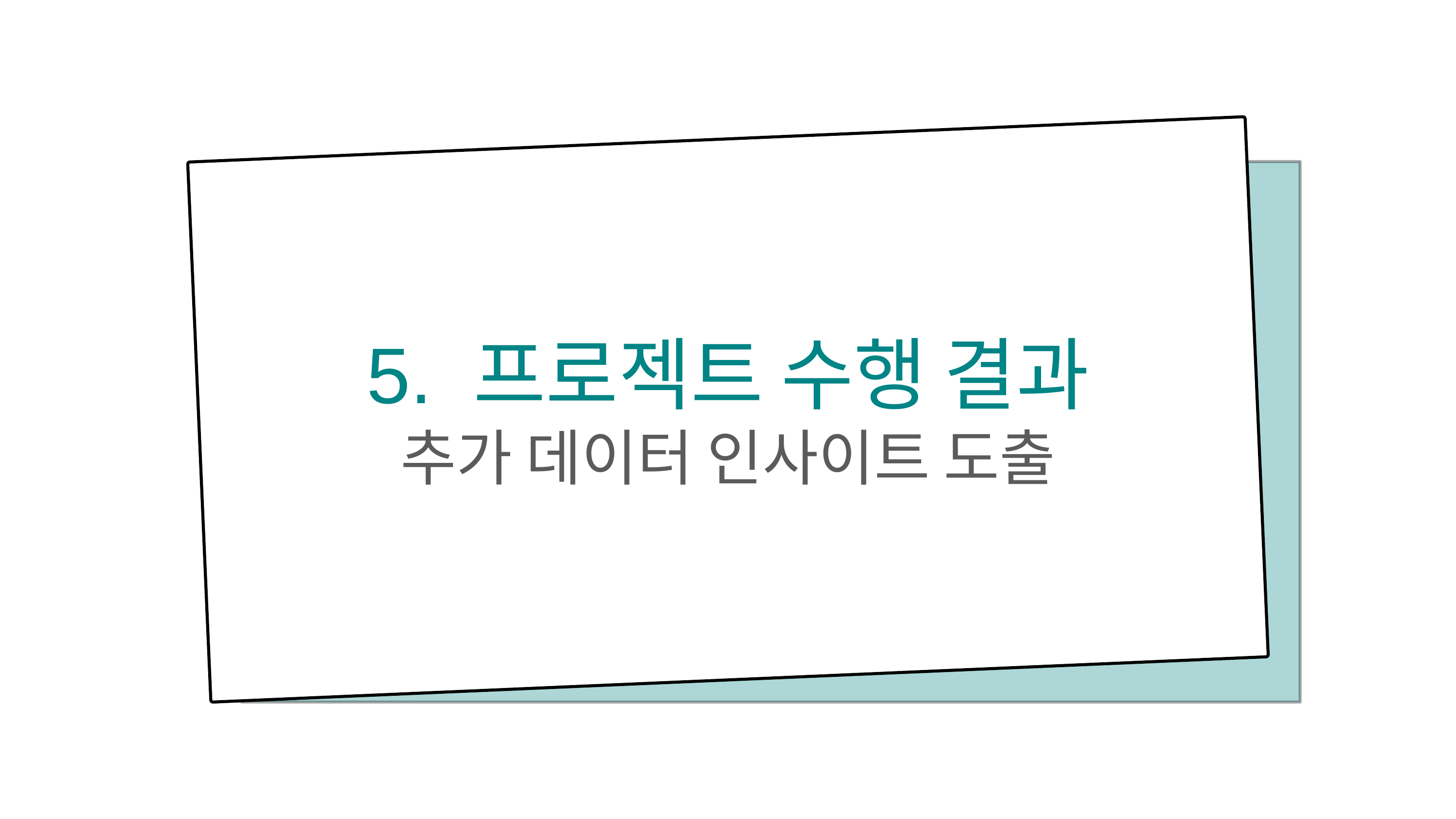

5. 프로젝트 수행 결과
추가 데이터 인사이트 도출